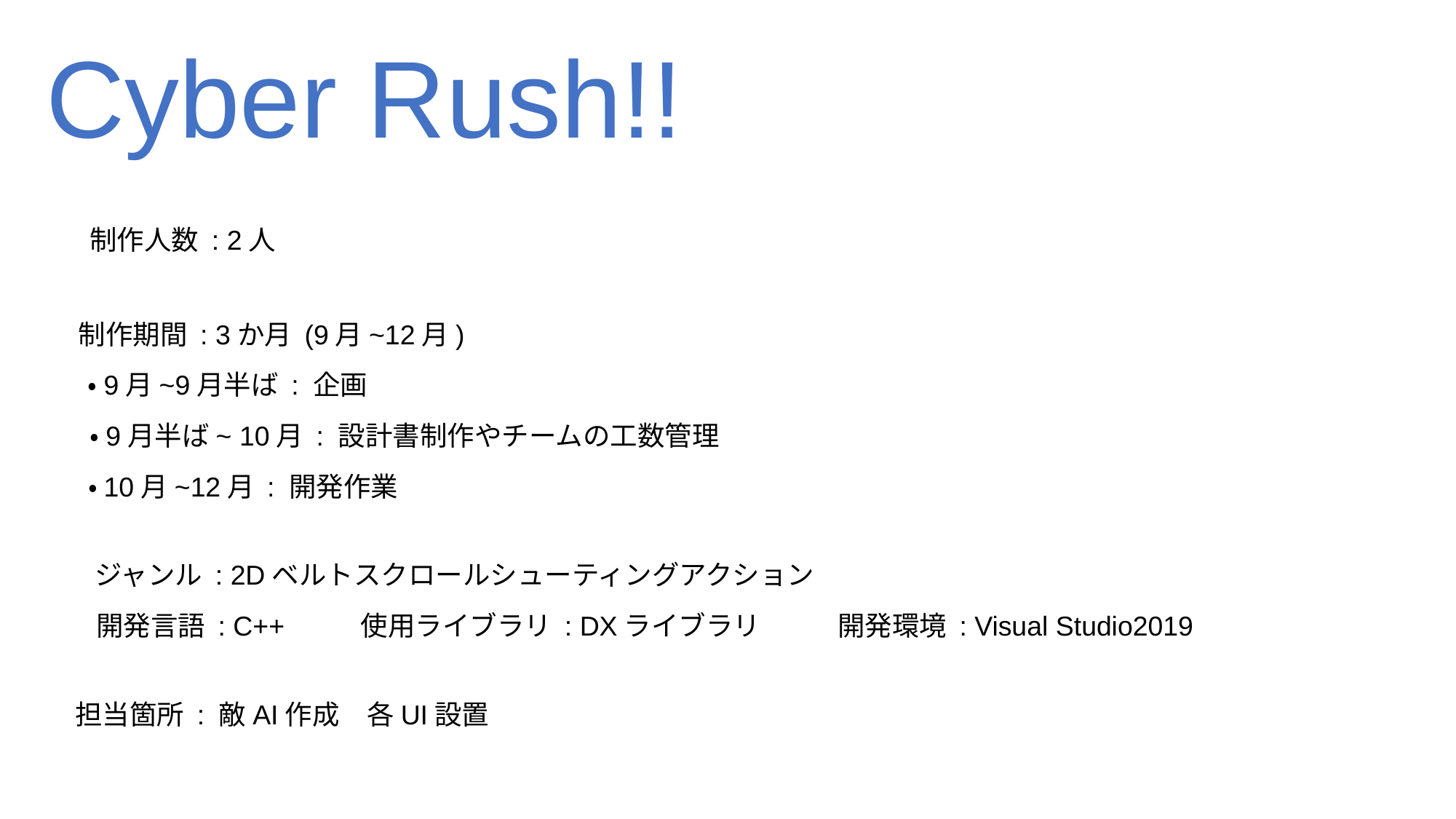

Cyber Rush!!
制作人数 : 2人
制作期間 : 3か月 (9月~12月)
・9月~9月半ば : 企画
・9月半ば~ 10月 : 設計書制作やチームの工数管理
・10月~12月 : 開発作業
ジャンル : 2Dベルトスクロールシューティングアクション
開発言語 : C++
使用ライブラリ : DXライブラリ
開発環境 : Visual Studio2019
担当箇所 : 敵AI作成　各UI設置